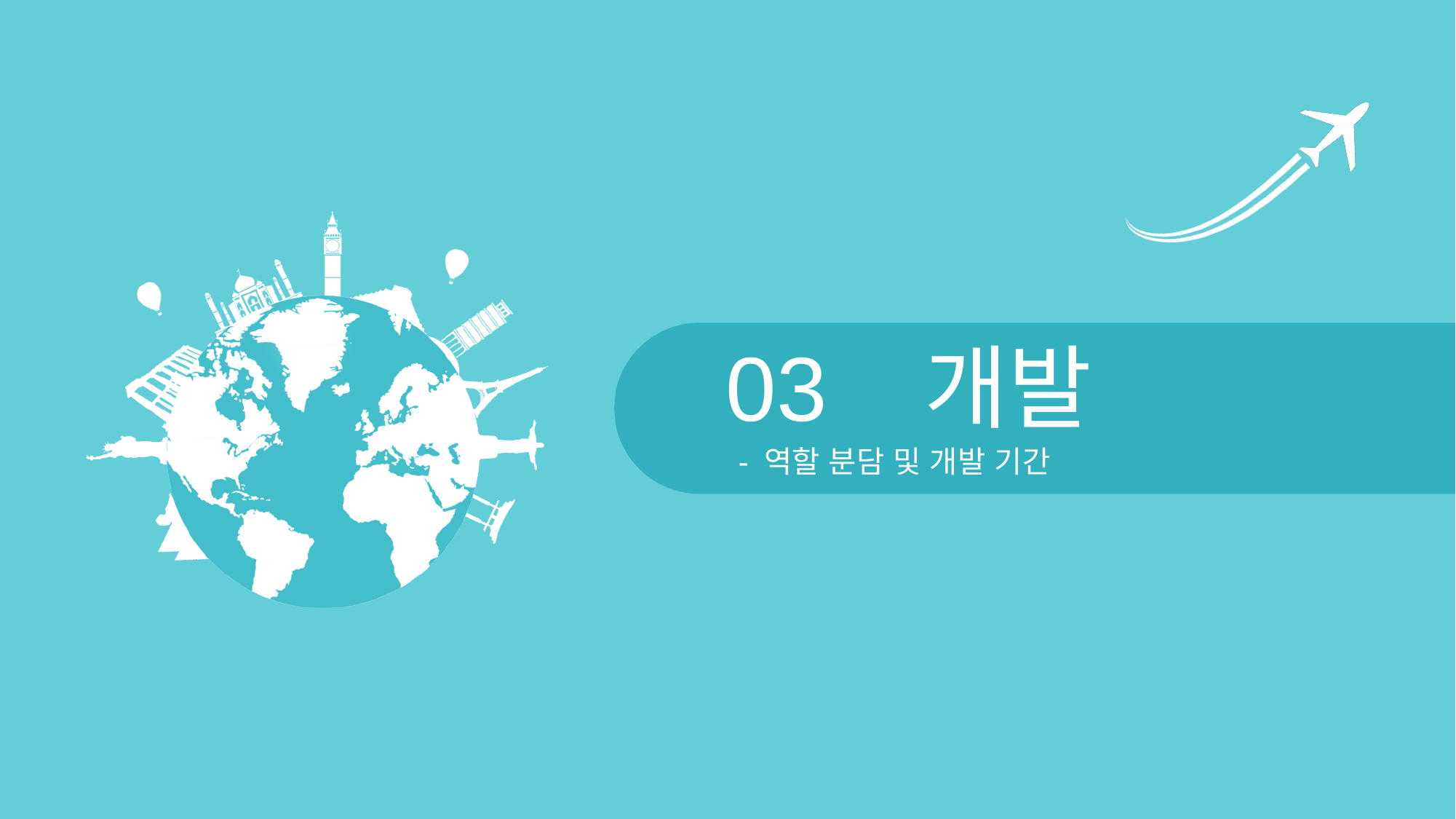

03   개발
- 역할 분담 및 개발 기간